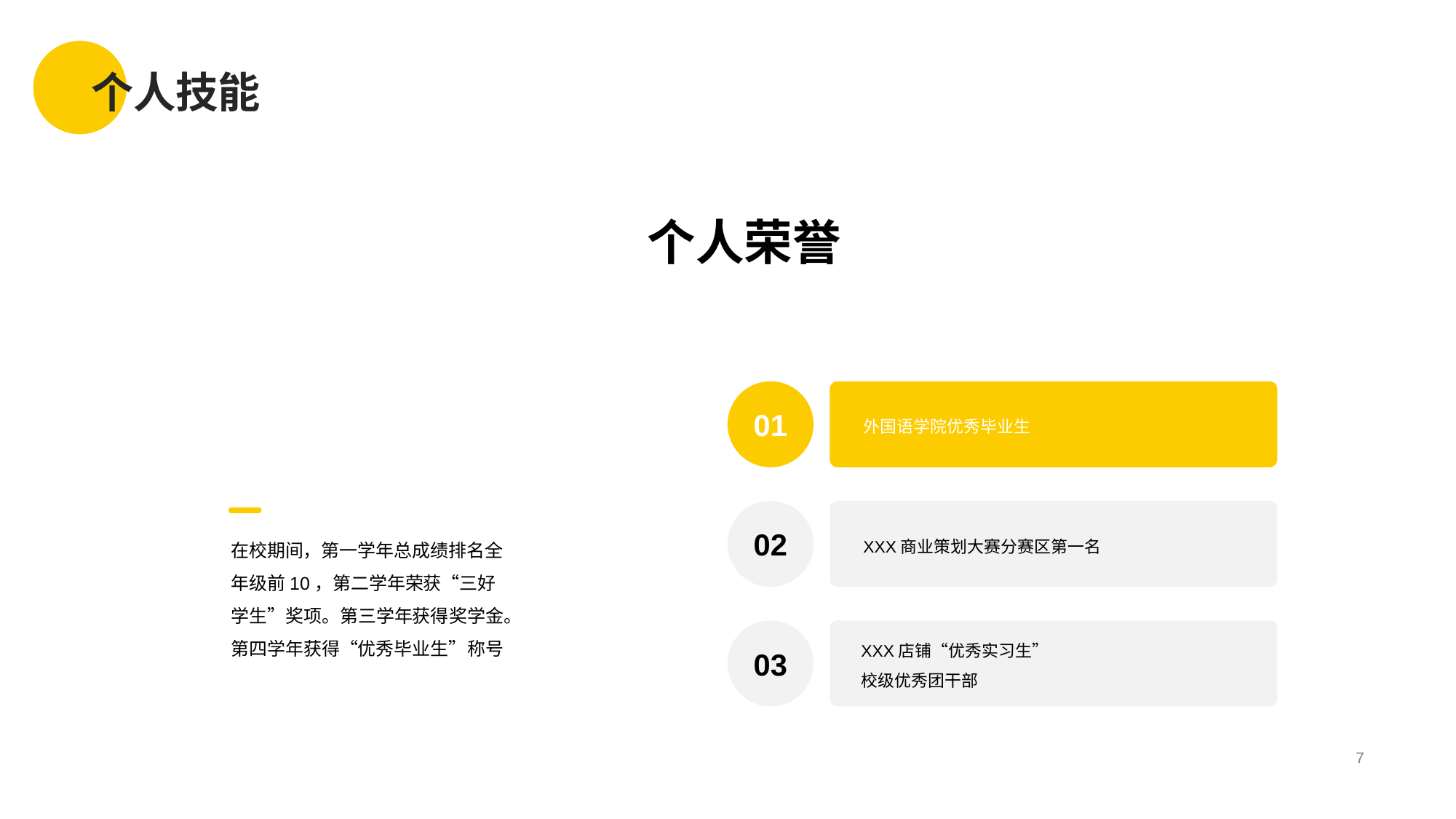

# 个人技能
个人荣誉
01

外国语学院优秀毕业生
02

XXX商业策划大赛分赛区第一名
在校期间，第一学年总成绩排名全年级前10，第二学年荣获“三好学生”奖项。第三学年获得奖学金。第四学年获得“优秀毕业生”称号
03

XXX店铺“优秀实习生”
校级优秀团干部
7